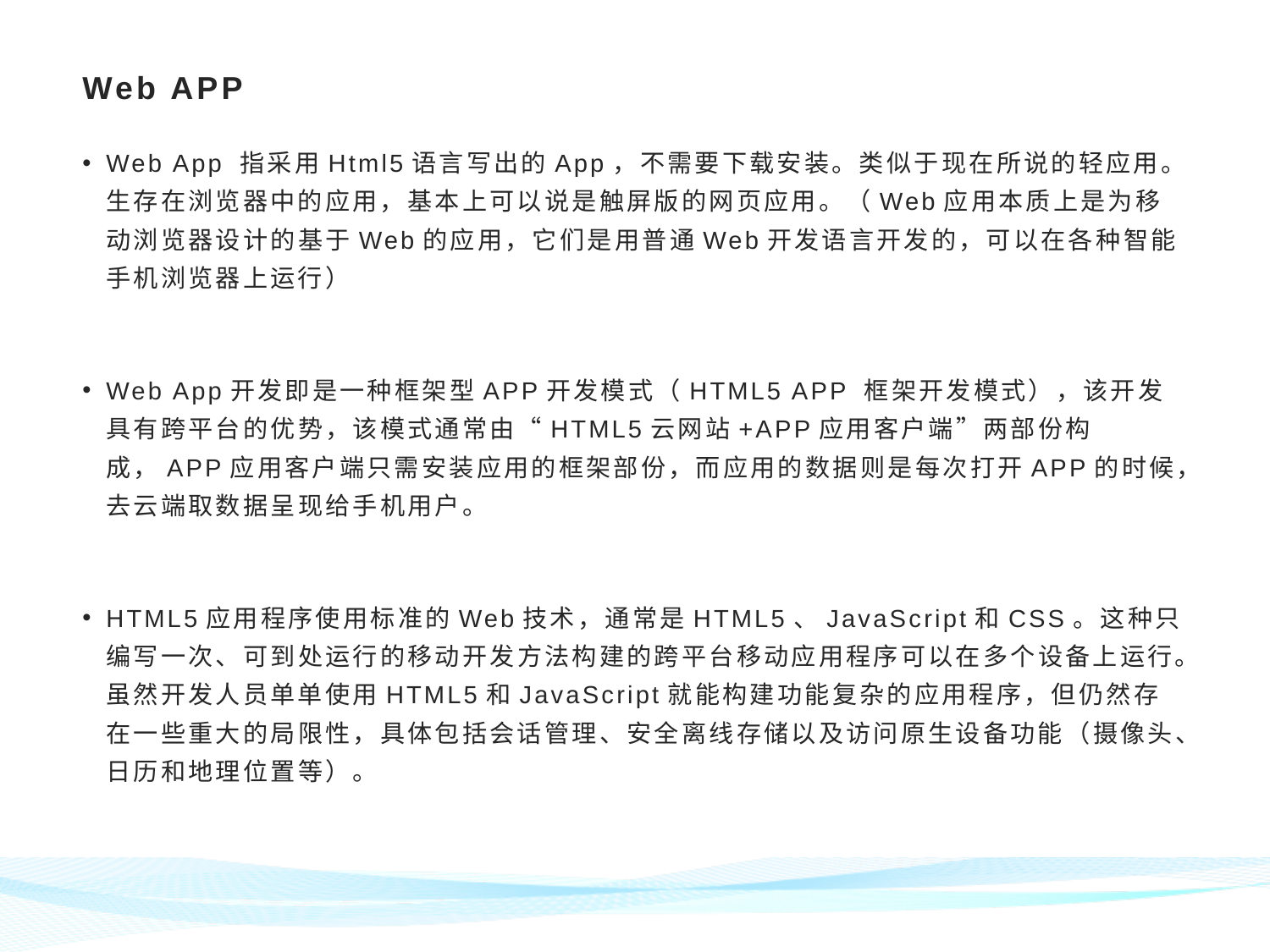

# Web APP
Web App 指采用Html5语言写出的App，不需要下载安装。类似于现在所说的轻应用。生存在浏览器中的应用，基本上可以说是触屏版的网页应用。（Web应用本质上是为移动浏览器设计的基于Web的应用，它们是用普通Web开发语言开发的，可以在各种智能手机浏览器上运行）

Web App开发即是一种框架型APP开发模式（HTML5 APP 框架开发模式），该开发具有跨平台的优势，该模式通常由“HTML5云网站+APP应用客户端”两部份构成，APP应用客户端只需安装应用的框架部份，而应用的数据则是每次打开APP的时候，去云端取数据呈现给手机用户。

HTML5应用程序使用标准的Web技术，通常是HTML5、JavaScript和CSS。这种只编写一次、可到处运行的移动开发方法构建的跨平台移动应用程序可以在多个设备上运行。虽然开发人员单单使用HTML5和JavaScript就能构建功能复杂的应用程序，但仍然存在一些重大的局限性，具体包括会话管理、安全离线存储以及访问原生设备功能（摄像头、日历和地理位置等）。